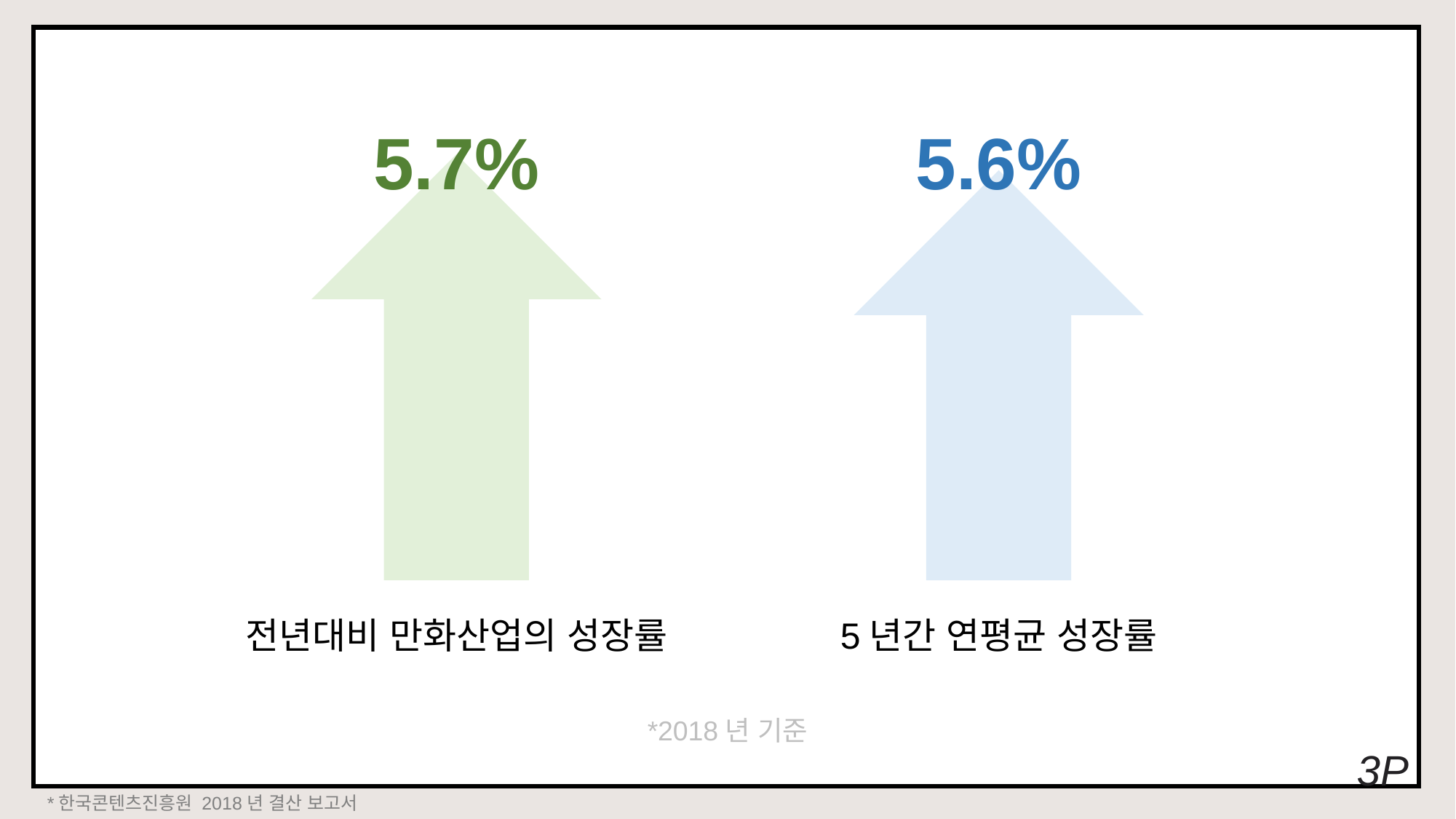

5.7%
5.6%

전년대비 만화산업의 성장률
5년간 연평균 성장률
*2018년 기준
3P
*한국콘텐츠진흥원 2018년 결산 보고서